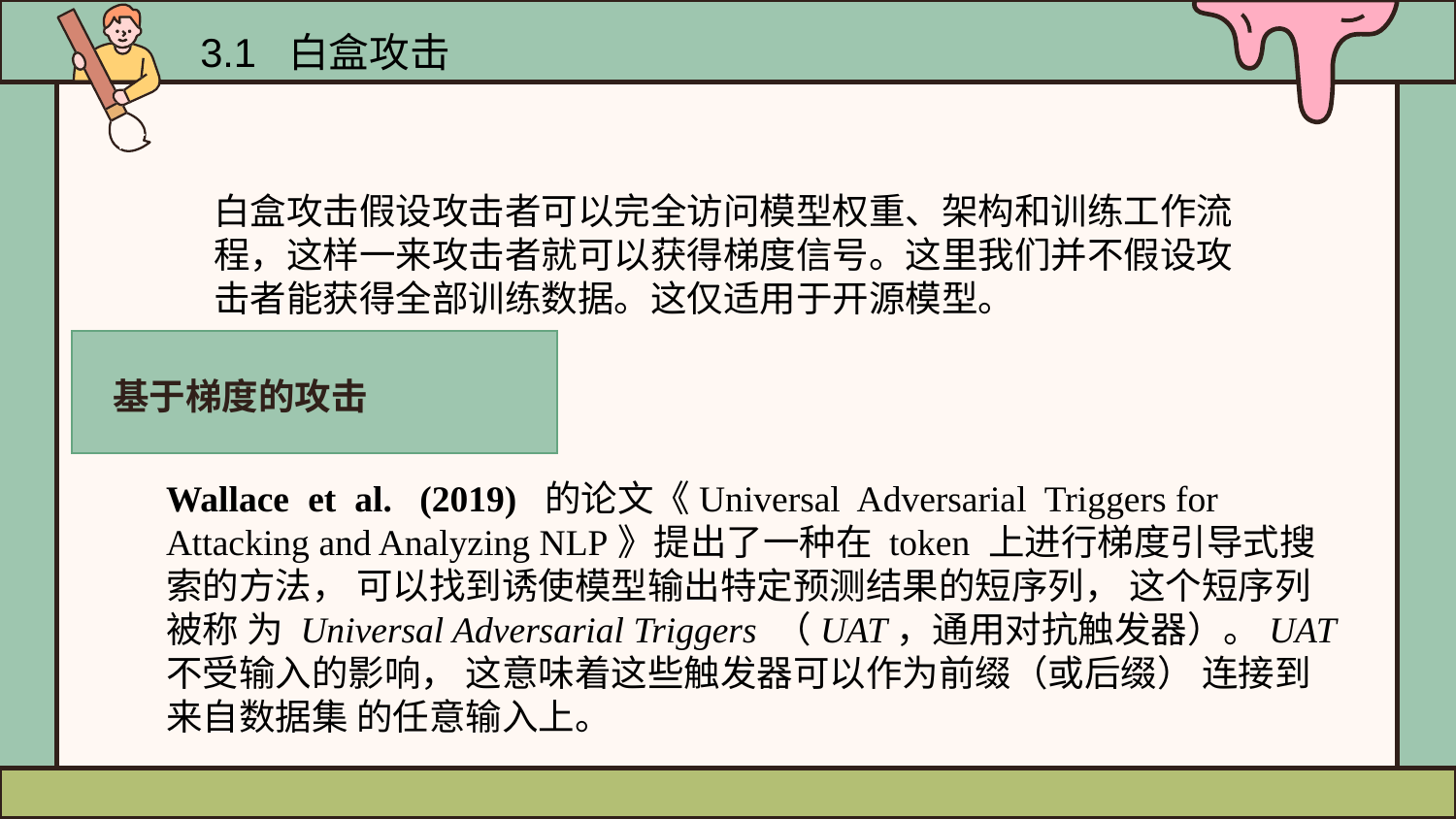

3.1  白盒攻击
白盒攻击假设攻击者可以完全访问模型权重、架构和训练工作流程，这样一来攻击者就可以获得梯度信号。这里我们并不假设攻击者能获得全部训练数据。这仅适用于开源模型。

基于梯度的攻击
Wallace  et  al.   (2019)  的论文《Universal  Adversarial  Triggers for Attacking and Analyzing NLP》提出了一种在 token 上进行梯度引导式搜 索的方法， 可以找到诱使模型输出特定预测结果的短序列， 这个短序列被称 为 Universal Adversarial Triggers （UAT，通用对抗触发器）。UAT 不受输入的影响， 这意味着这些触发器可以作为前缀（或后缀） 连接到来自数据集 的任意输入上。